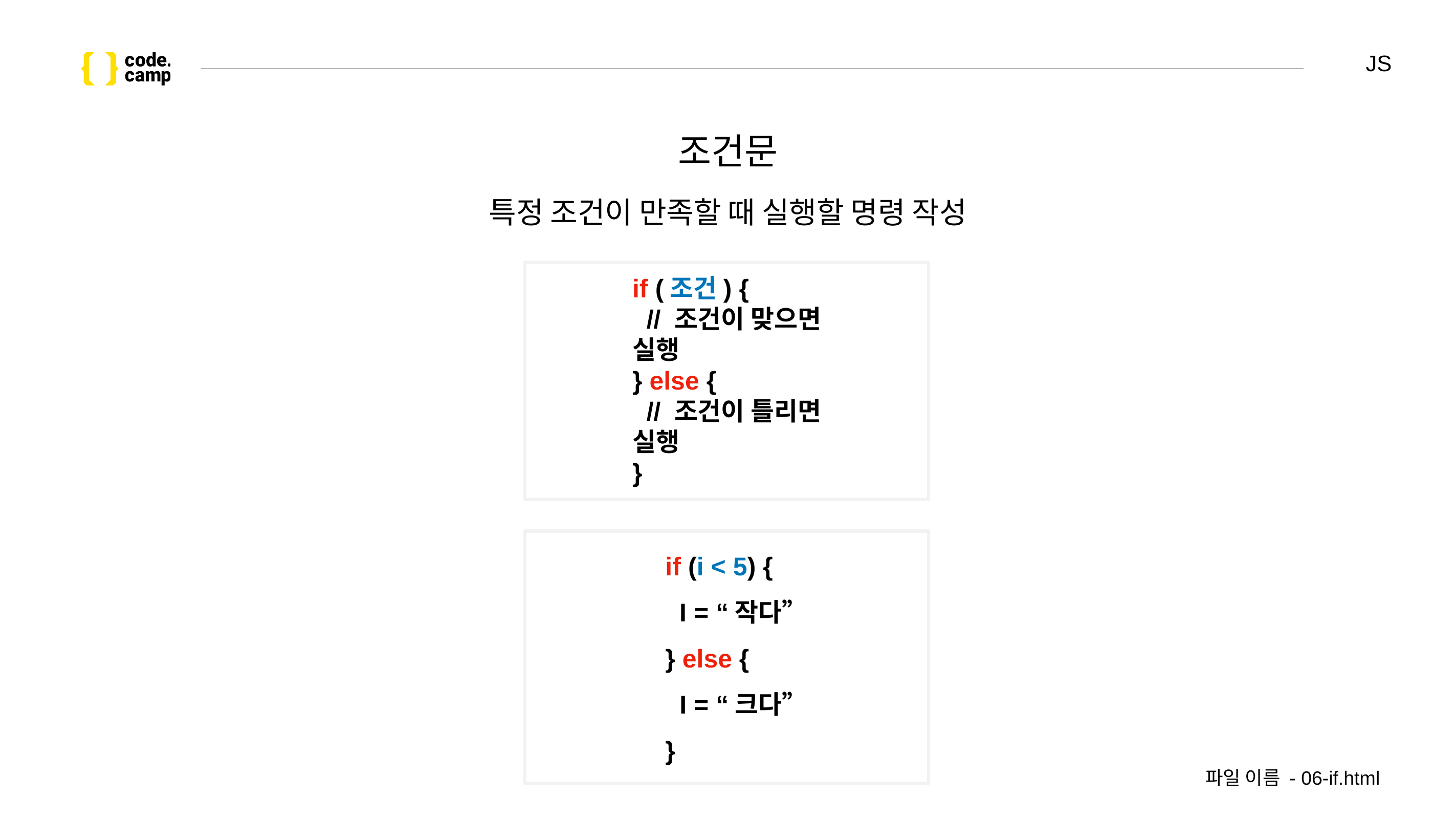

# JS

조건문
특정 조건이 만족할 때 실행할 명령 작성

if (조건) {
  // 조건이 맞으면 실행
} else {
  // 조건이 틀리면 실행
}

if (i < 5) {
  I = “작다”
} else {
  I = “크다”
}
파일 이름 - 06-if.html